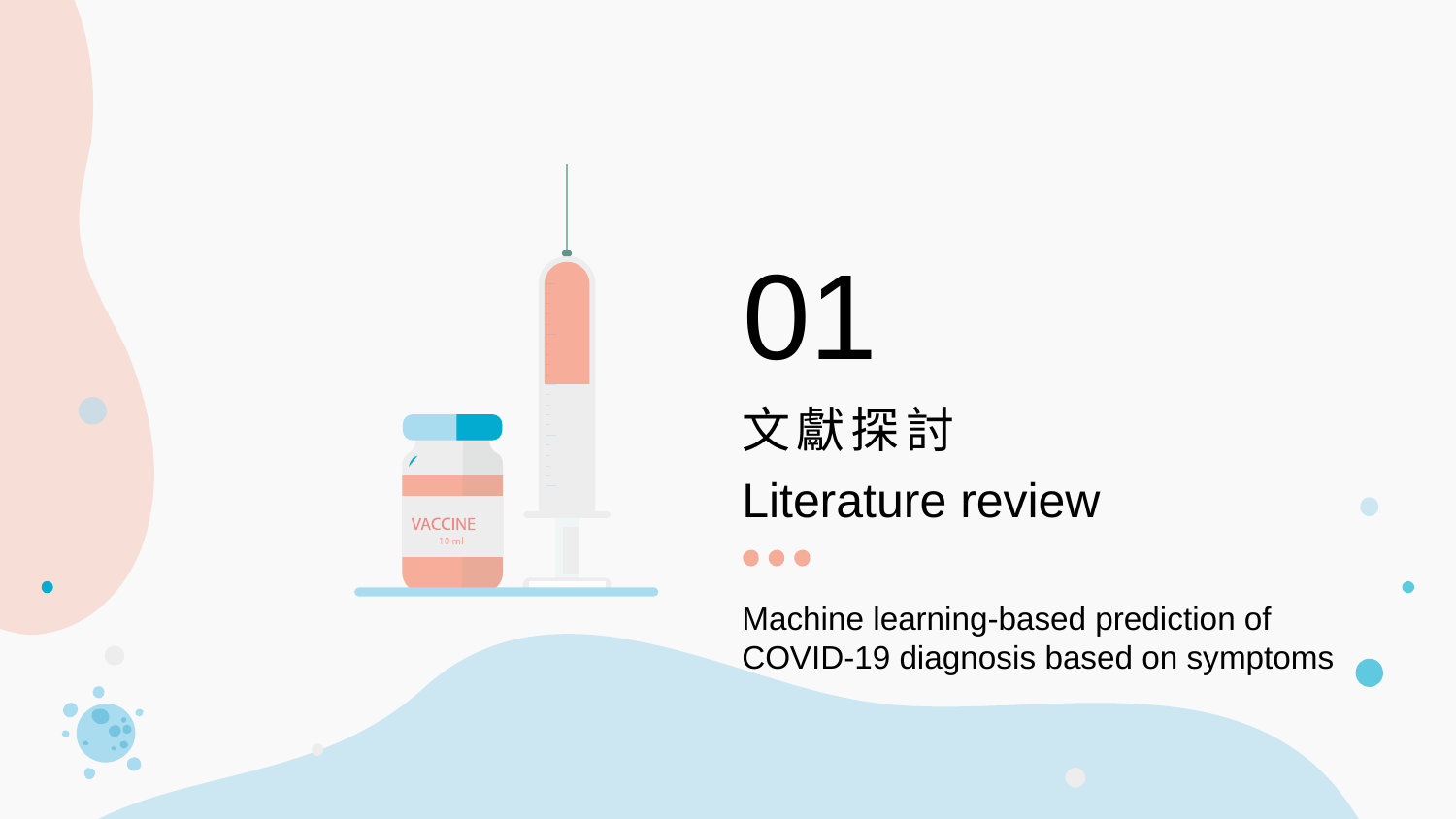

01
# 文獻探討
Literature review

Machine learning-based prediction of
COVID-19 diagnosis based on symptoms